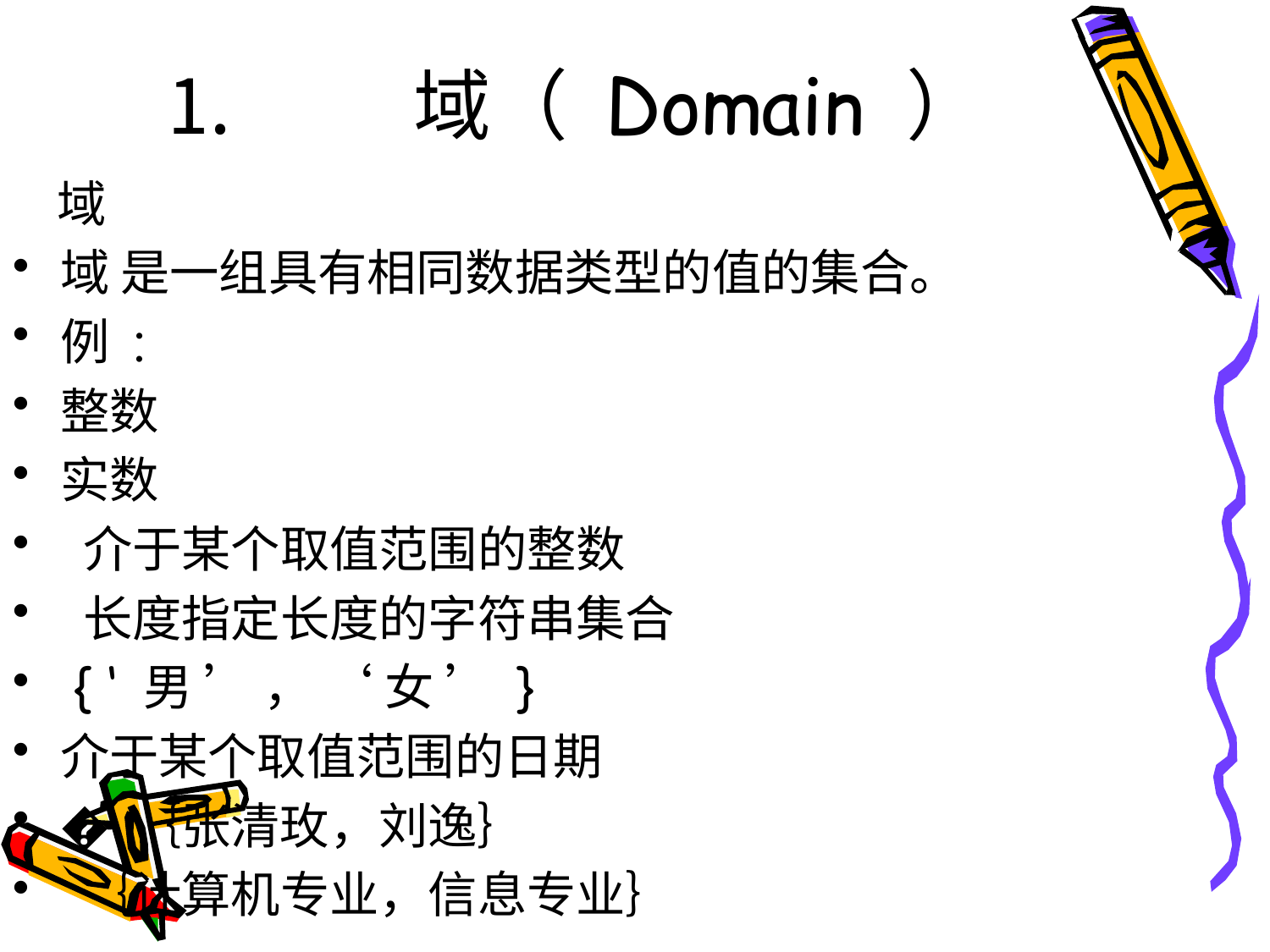

# ⒈         域（ Domain ）
   域
域 是一组具有相同数据类型的值的集合。
例 :
整数
实数
 介于某个取值范围的整数
 长度指定长度的字符串集合
 { ‘ 男 ’ ， ‘ 女 ’ }
介于某个取值范围的日期
� ｛张清玫，刘逸｝
 ｛计算机专业，信息专业｝